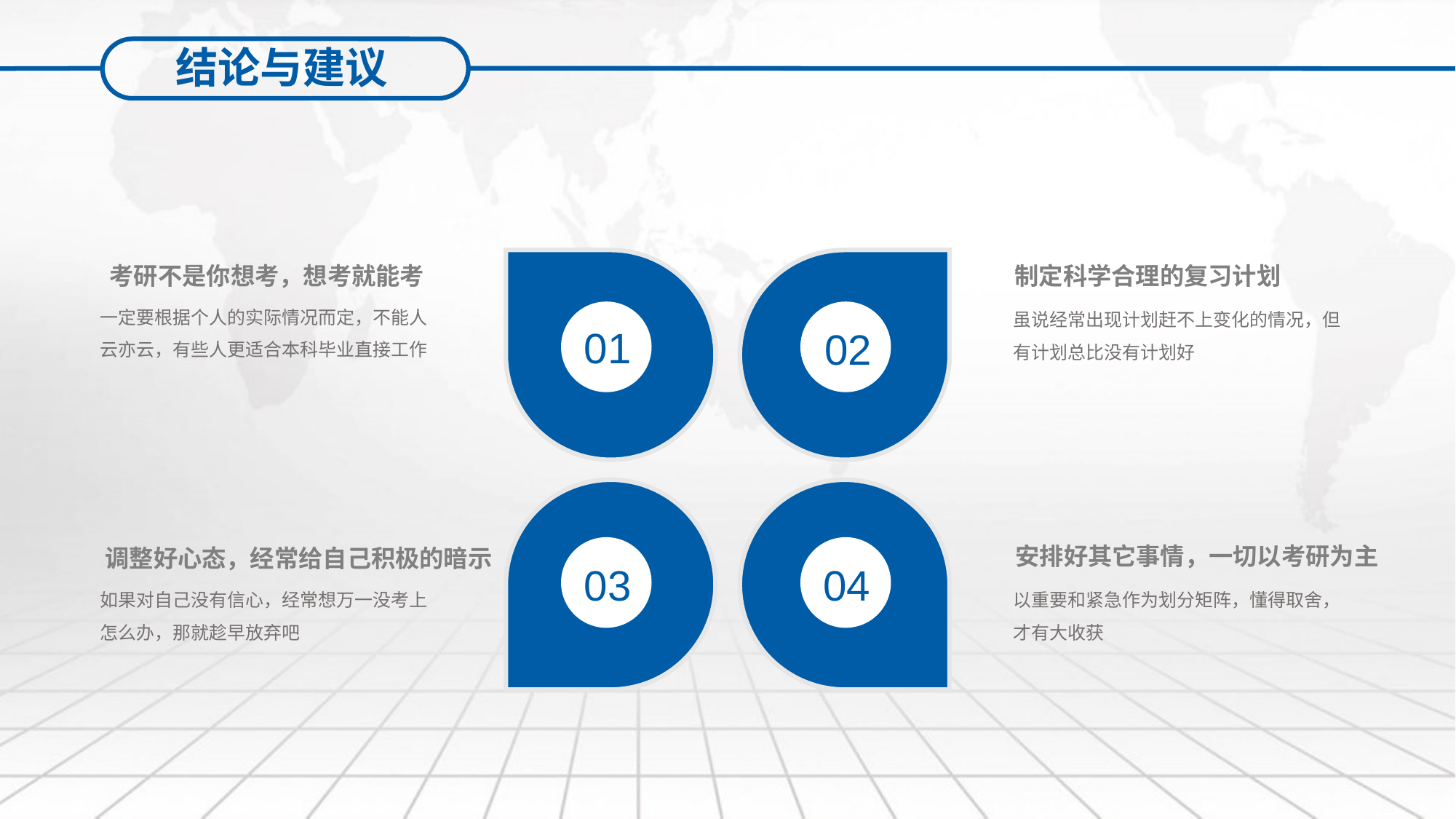

结论与建议

01

02
考研不是你想考，想考就能考
一定要根据个人的实际情况而定，不能人云亦云，有些人更适合本科毕业直接工作
制定科学合理的复习计划
虽说经常出现计划赶不上变化的情况，但有计划总比没有计划好

03

04
安排好其它事情，一切以考研为主
以重要和紧急作为划分矩阵，懂得取舍，才有大收获
调整好心态，经常给自己积极的暗示
如果对自己没有信心，经常想万一没考上怎么办，那就趁早放弃吧